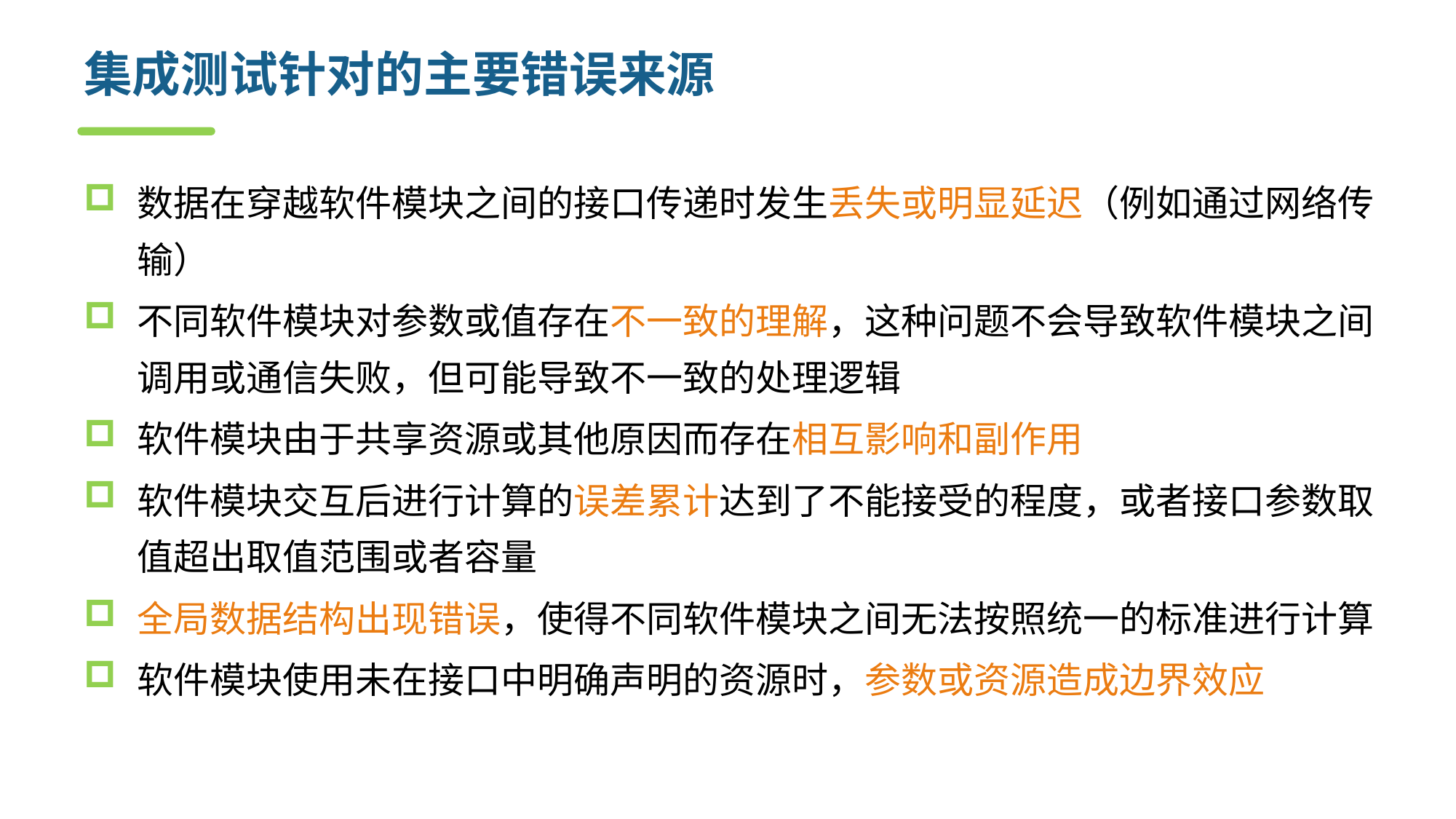

# 集成测试针对的主要错误来源
数据在穿越软件模块之间的接口传递时发生丢失或明显延迟（例如通过网络传输）
不同软件模块对参数或值存在不一致的理解，这种问题不会导致软件模块之间调用或通信失败，但可能导致不一致的处理逻辑
软件模块由于共享资源或其他原因而存在相互影响和副作用
软件模块交互后进行计算的误差累计达到了不能接受的程度，或者接口参数取值超出取值范围或者容量
全局数据结构出现错误，使得不同软件模块之间无法按照统一的标准进行计算
软件模块使用未在接口中明确声明的资源时，参数或资源造成边界效应

64